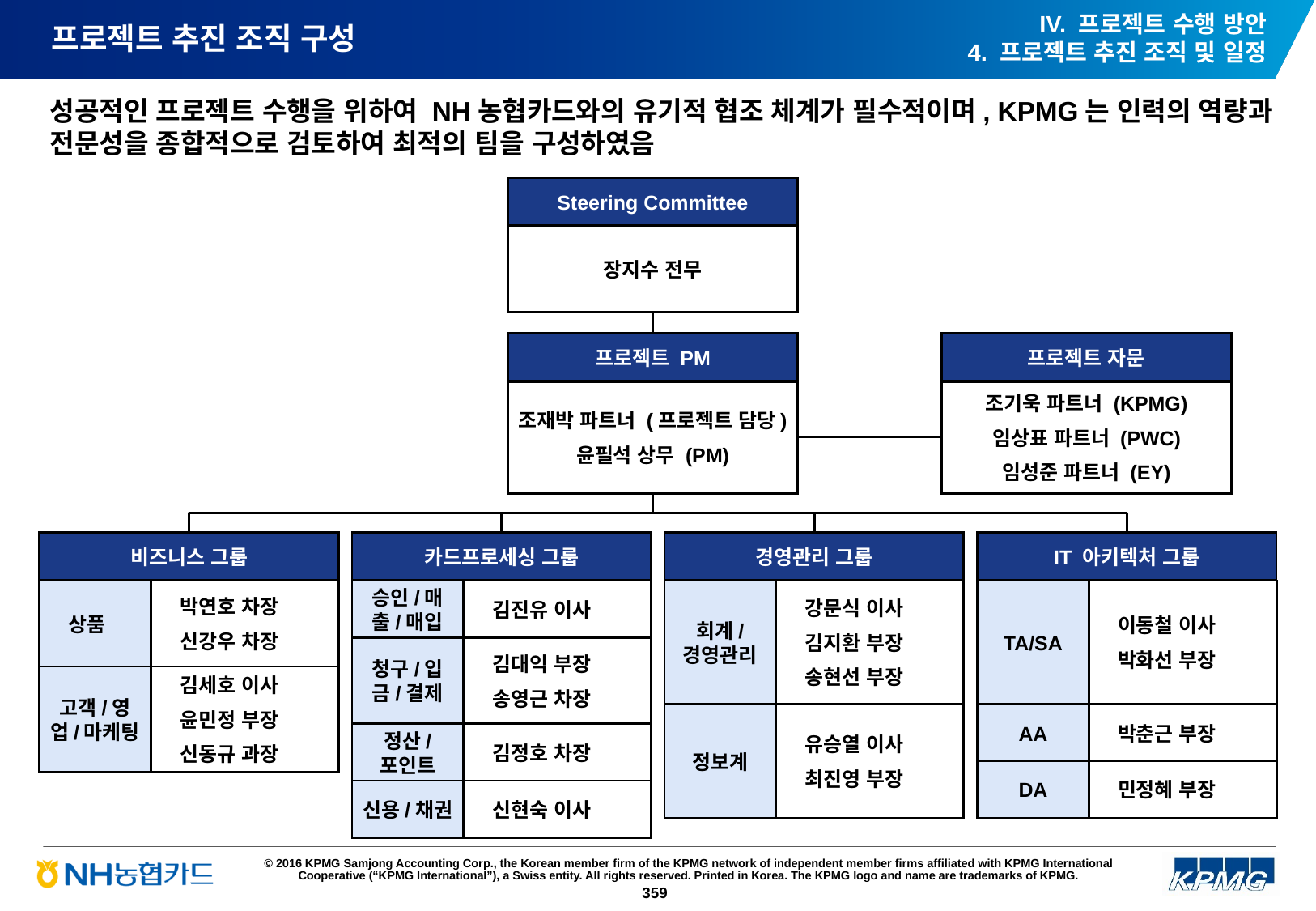

IV. 프로젝트 수행 방안
4. 프로젝트 추진 조직 및 일정
# 프로젝트 추진 조직 구성
성공적인 프로젝트 수행을 위하여 NH농협카드와의 유기적 협조 체계가 필수적이며, KPMG는 인력의 역량과 전문성을 종합적으로 검토하여 최적의 팀을 구성하였음
Steering Committee
장지수 전무
프로젝트 PM
프로젝트 자문
조재박 파트너 (프로젝트 담당)
윤필석 상무 (PM)
조기욱 파트너 (KPMG)
임상표 파트너 (PWC)
임성준 파트너 (EY)
비즈니스 그룹
상품
박연호 차장
신강우 차장
고객/영업/마케팅
김세호 이사
윤민정 부장
신동규 과장
카드프로세싱 그룹
승인/매출/매입
김진유 이사
청구/입금/결제
김대익 부장
송영근 차장
정산/
포인트
김정호 차장
신용/채권
신현숙 이사
경영관리 그룹
회계/
경영관리
강문식 이사
김지환 부장
송현선 부장
유승열 이사
최진영 부장
정보계
IT 아키텍처 그룹
TA/SA
이동철 이사
박화선 부장
AA
박춘근 부장
DA
민정혜 부장